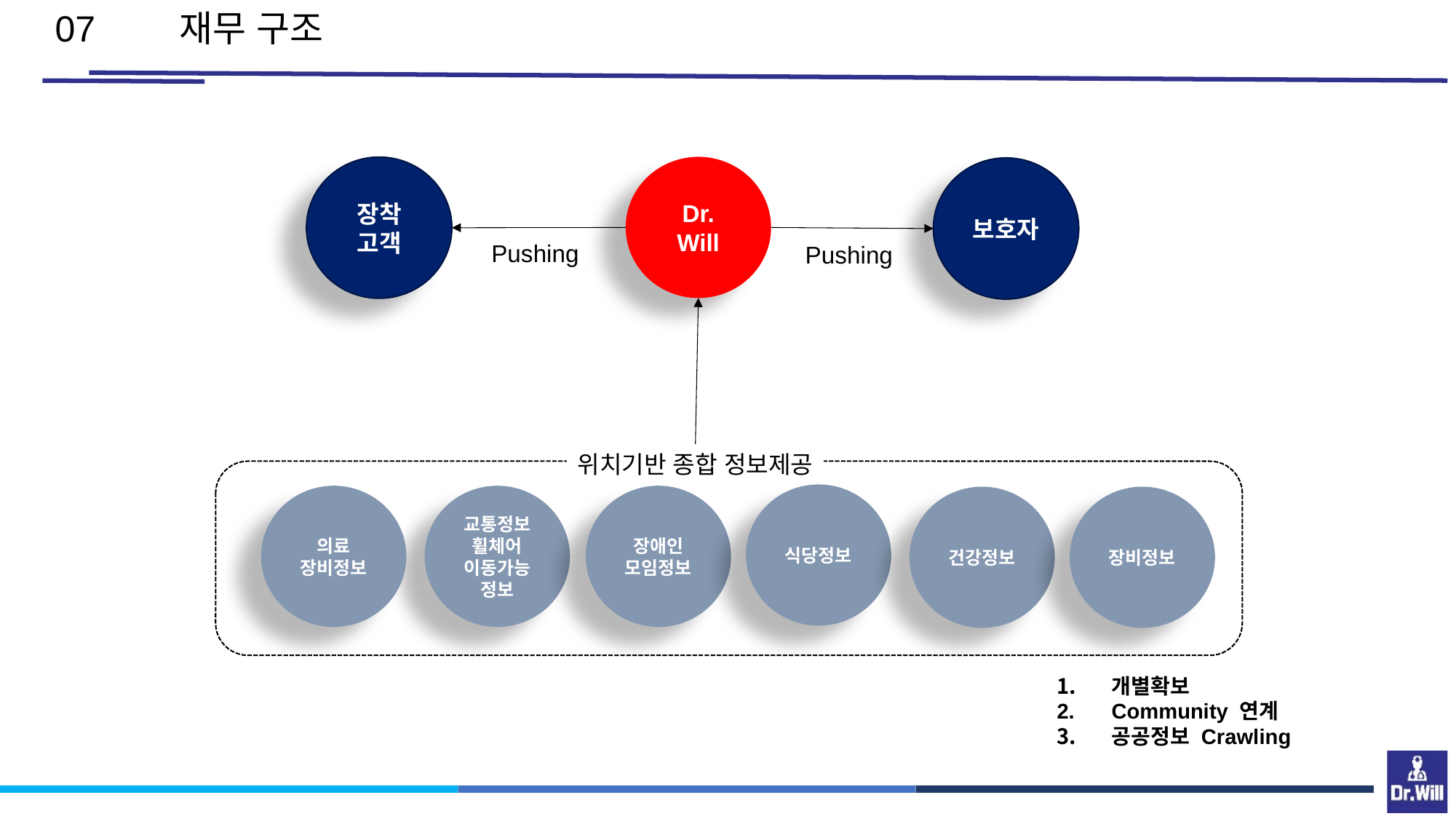

07
재무 구조
Dr.
Will
장착
고객
보호자
Pushing
Pushing
위치기반 종합 정보제공

식당정보
의료
장비정보
교통정보
휠체어
이동가능정보
장애인
모임정보
건강정보
장비정보
개별확보
Community 연계
공공정보 Crawling